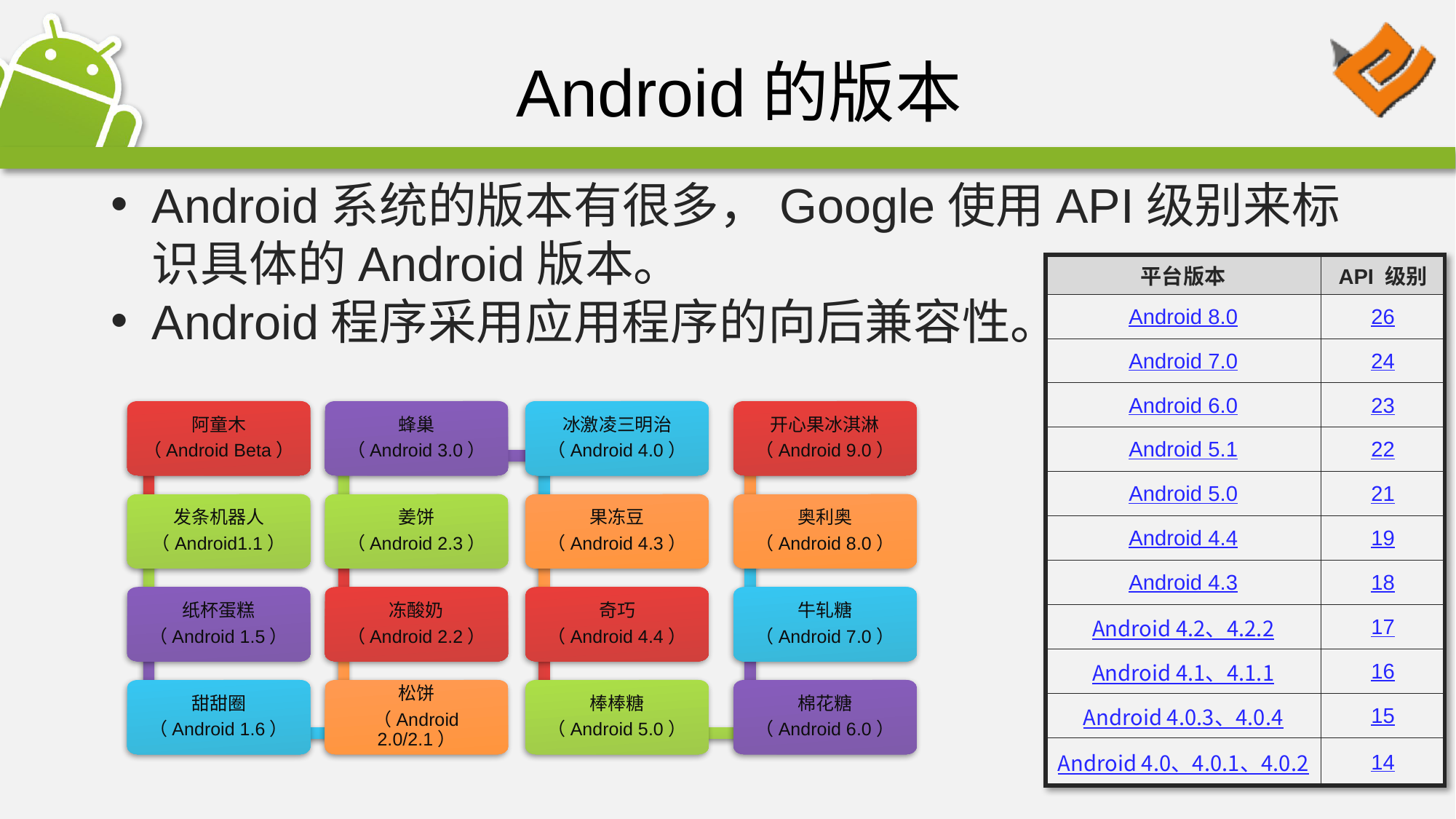

# Android的版本
Android系统的版本有很多，Google使用API级别来标识具体的Android版本。
Android程序采用应用程序的向后兼容性。
| 平台版本 | API 级别 |
| --- | --- |
| Android 8.0 | 26 |
| Android 7.0 | 24 |
| Android 6.0 | 23 |
| Android 5.1 | 22 |
| Android 5.0 | 21 |
| Android 4.4 | 19 |
| Android 4.3 | 18 |
| Android 4.2、4.2.2 | 17 |
| Android 4.1、4.1.1 | 16 |
| Android 4.0.3、4.0.4 | 15 |
| Android 4.0、4.0.1、4.0.2 | 14 |
阿童木
（Android Beta）
蜂巢
（Android 3.0）
冰激凌三明治
（Android 4.0）
开心果冰淇淋
（Android 9.0）

发条机器人
（Android1.1）
姜饼
（Android 2.3）
果冻豆
（Android 4.3）
奥利奥
（Android 8.0）

纸杯蛋糕
（Android 1.5）
冻酸奶
（Android 2.2）
奇巧
（Android 4.4）
牛轧糖
（Android 7.0）

甜甜圈
（Android 1.6）
松饼
（Android 2.0/2.1）
棒棒糖
（Android 5.0）
棉花糖
（Android 6.0）